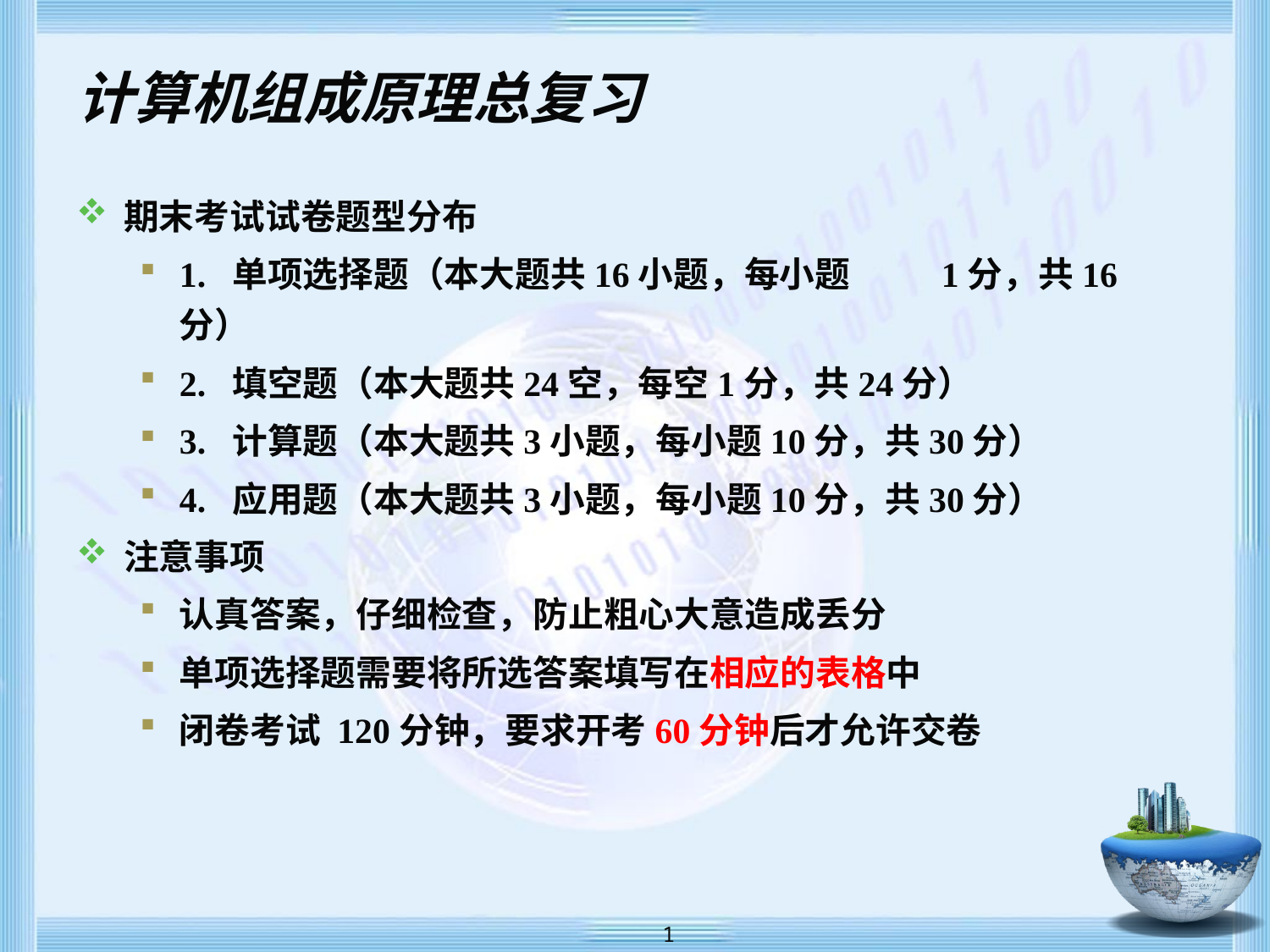

# 计算机组成原理总复习
期末考试试卷题型分布
1.  单项选择题（本大题共16小题，每小题	1分，共16分）
2.  填空题（本大题共24空，每空1分，共24分）
3.  计算题（本大题共3小题，每小题10分，共30分）
4.  应用题（本大题共3小题，每小题10分，共30分）
注意事项
认真答案，仔细检查，防止粗心大意造成丢分
单项选择题需要将所选答案填写在相应的表格中
闭卷考试 120分钟，要求开考60分钟后才允许交卷

    1